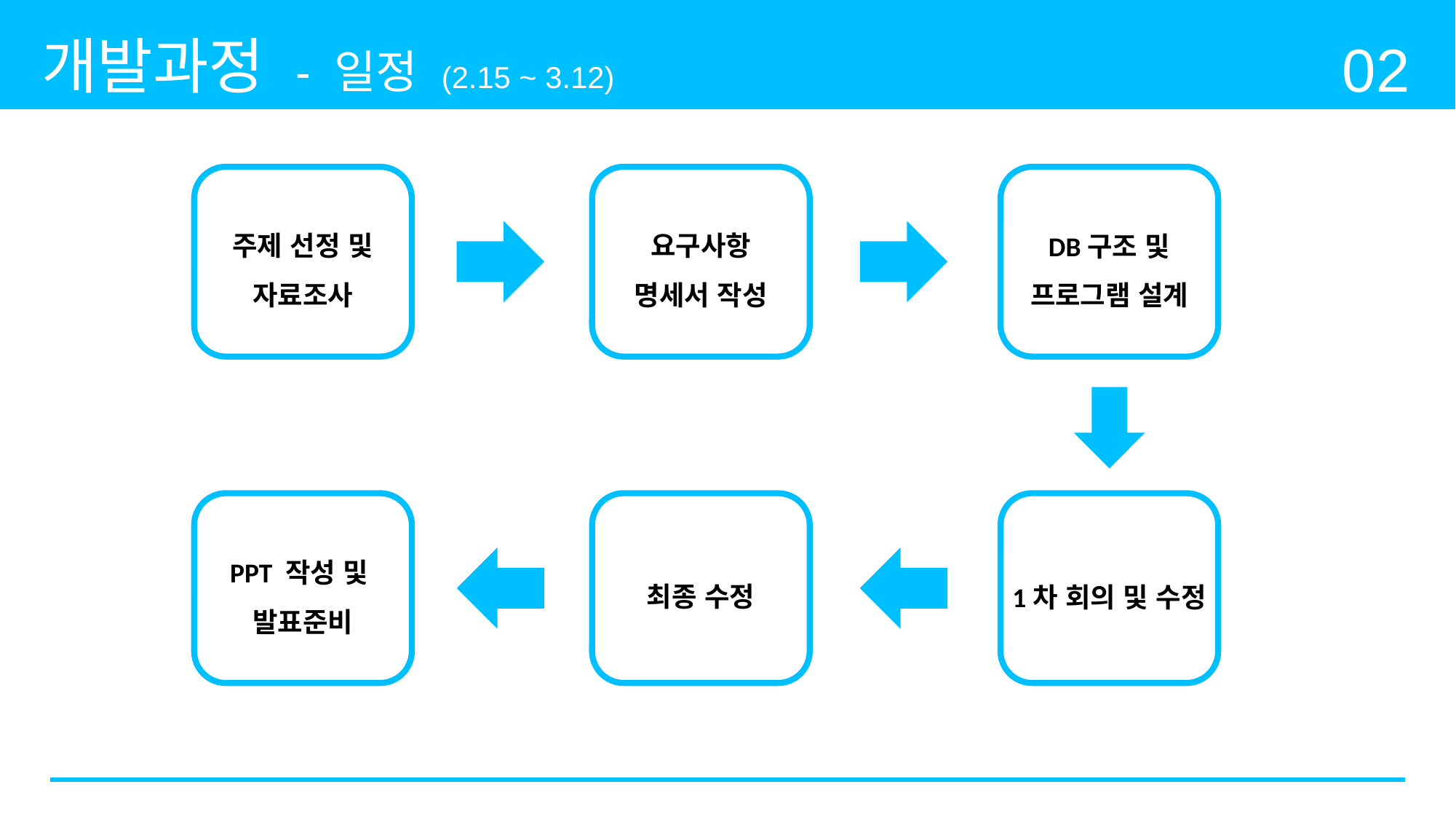

개발과정 - 일정 (2.15 ~ 3.12)
02
주제 선정 및 자료조사
요구사항
명세서 작성

DB구조 및
프로그램 설계

최종 수정

PPT 작성 및
발표준비

1차 회의 및 수정